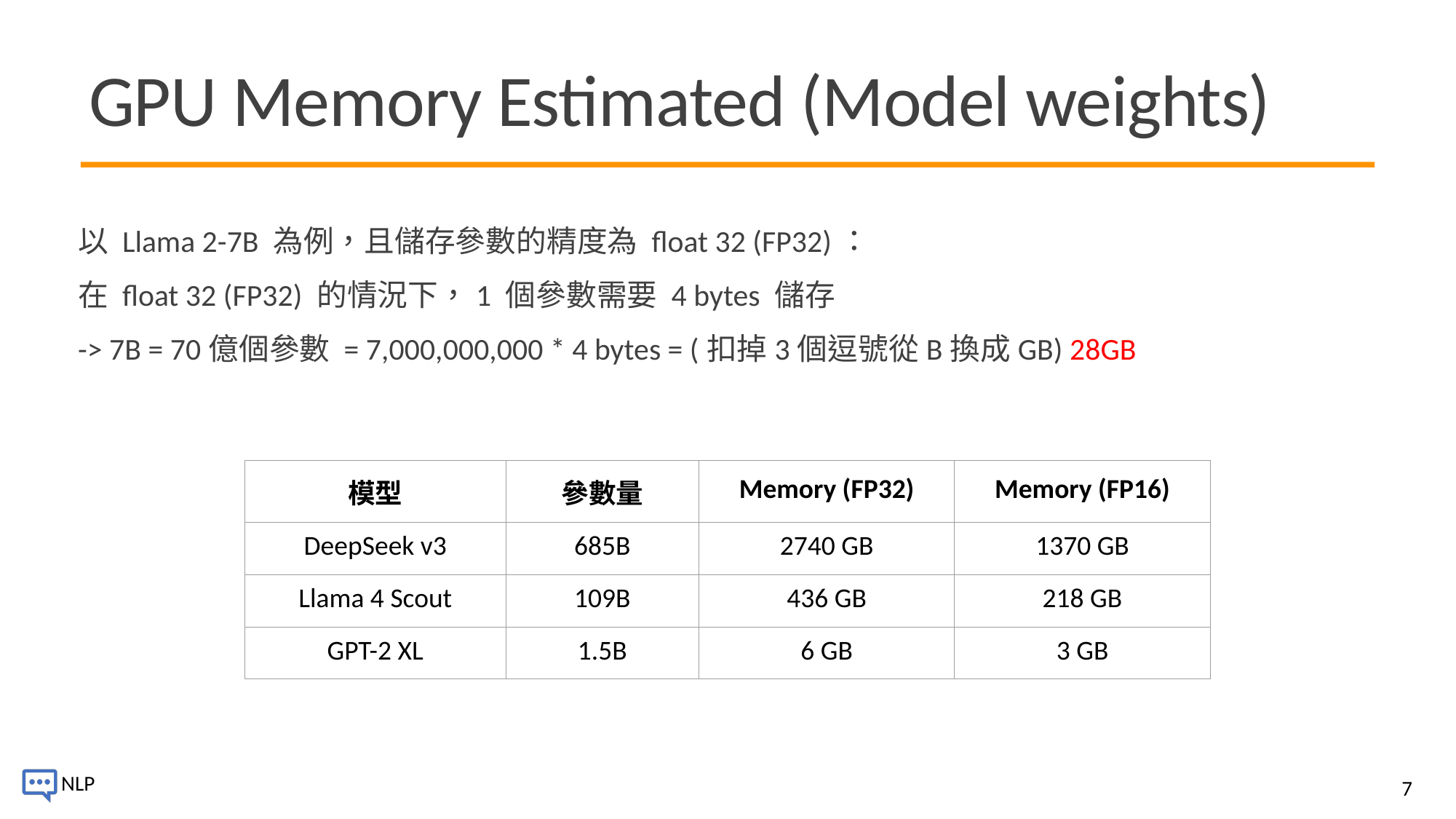

# GPU Memory Estimated (Model weights)
以 Llama 2-7B 為例，且儲存參數的精度為 float 32 (FP32)：
在 float 32 (FP32) 的情況下，1 個參數需要 4 bytes 儲存
-> 7B = 70億個參數 = 7,000,000,000 * 4 bytes = (扣掉3個逗號從B換成GB) 28GB

| 模型 | 參數量 | Memory (FP32) | Memory (FP16) |
| --- | --- | --- | --- |
| DeepSeek v3 | 685B | 2740 GB | 1370 GB |
| Llama 4 Scout | 109B | 436 GB | 218 GB |
| GPT-2 XL | 1.5B | 6 GB | 3 GB |
7